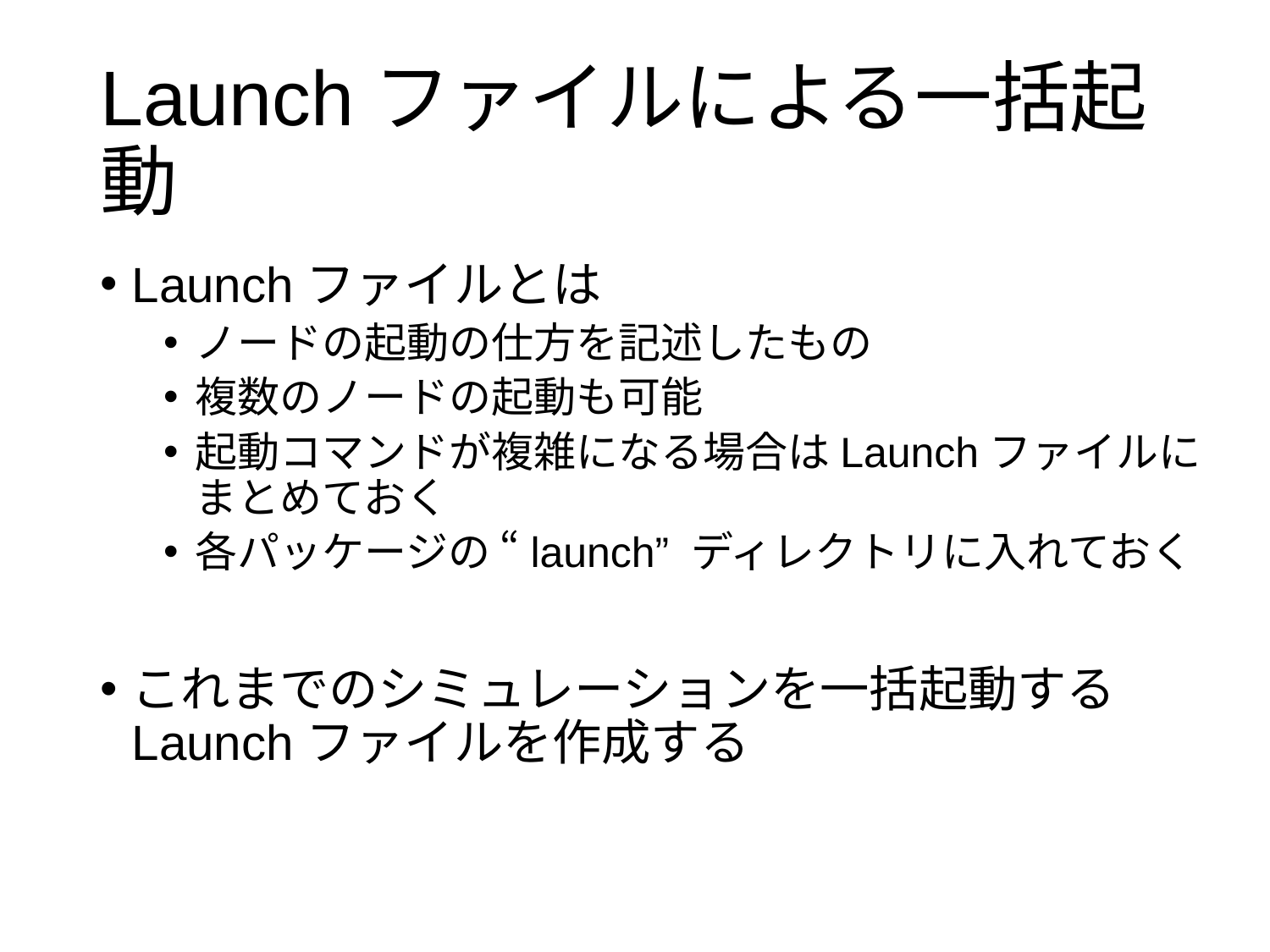

# Launchファイルによる一括起動
Launchファイルとは
ノードの起動の仕方を記述したもの
複数のノードの起動も可能
起動コマンドが複雑になる場合はLaunchファイルにまとめておく
各パッケージの “launch” ディレクトリに入れておく

これまでのシミュレーションを一括起動するLaunchファイルを作成する